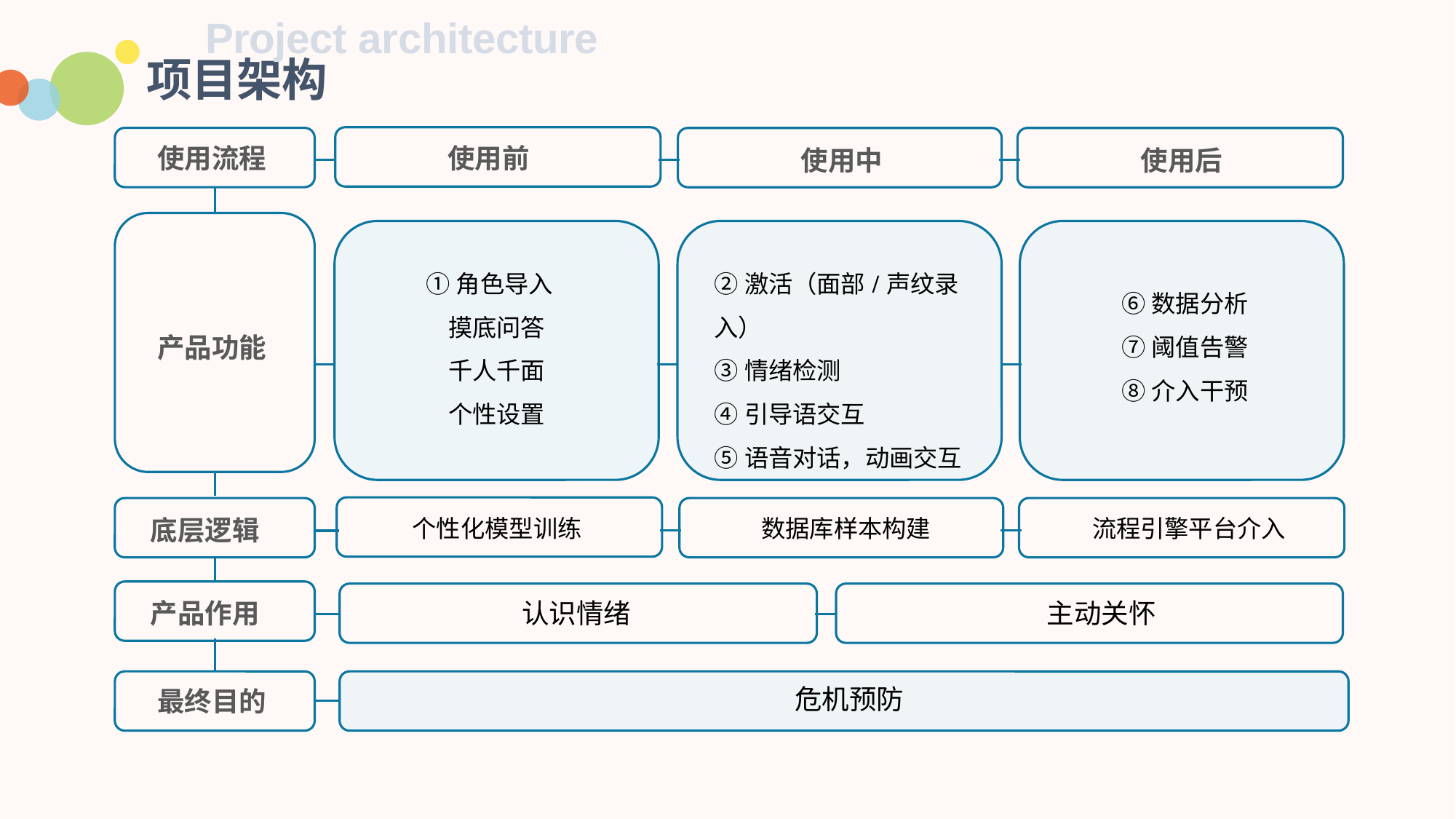

Project architecture

项目架构

使用前
使用流程
使用中
使用后

①角色导入
   摸底问答
   千人千面
   个性设置

②激活（面部/声纹录入）
③情绪检测
④引导语交互
⑤语音对话，动画交互

⑥数据分析
⑦阈值告警
⑧介入干预

产品功能

底层逻辑
个性化模型训练
数据库样本构建
流程引擎平台介入

产品作用
认识情绪
主动关怀

危机预防
最终目的